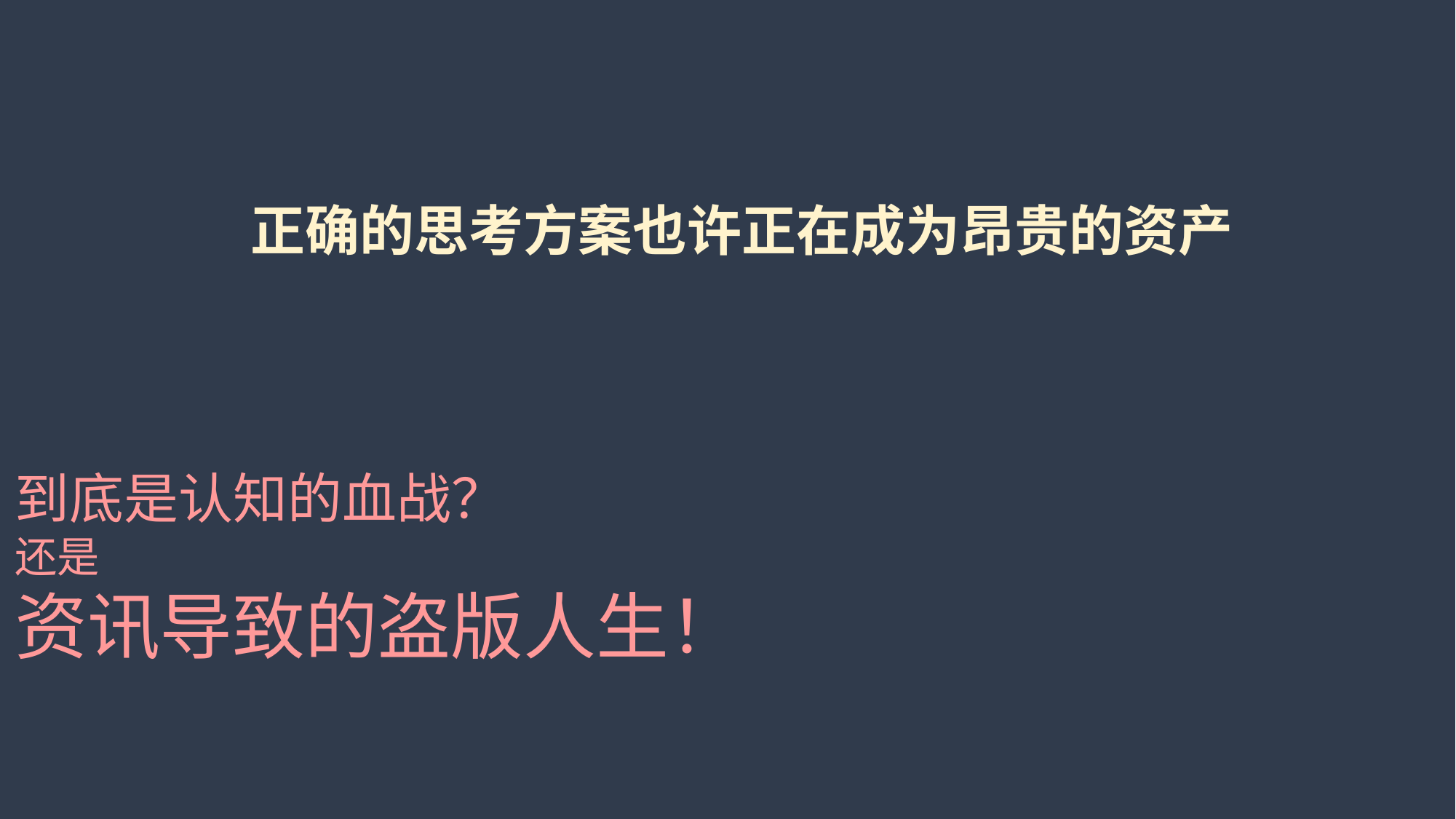

正确的思考方案也许正在成为昂贵的资产
到底是认知的血战？
还是
资讯导致的盗版人生！